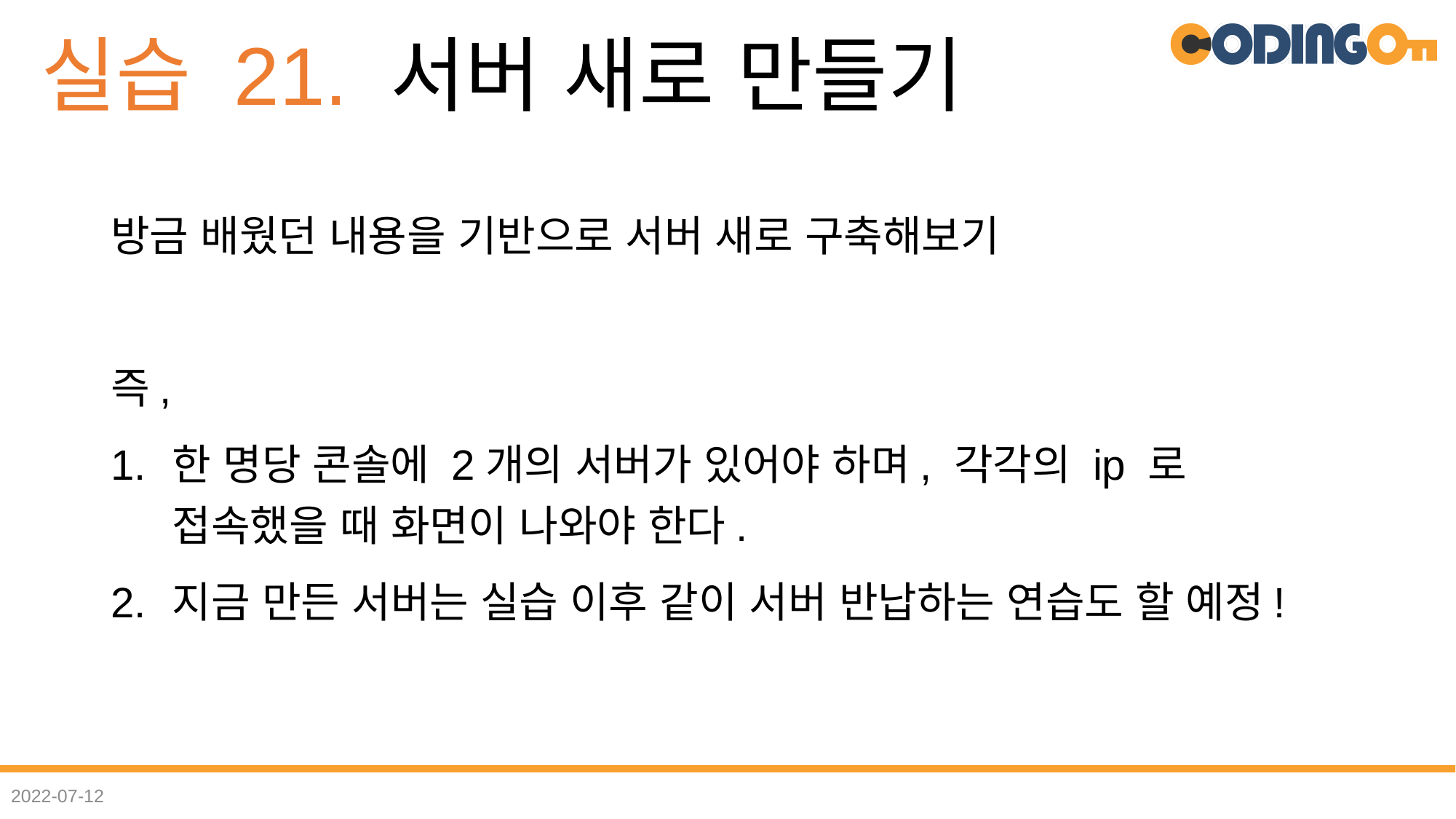

# 실습 21. 서버 새로 만들기
방금 배웠던 내용을 기반으로 서버 새로 구축해보기

즉,
한 명당 콘솔에 2개의 서버가 있어야 하며, 각각의 ip 로 접속했을 때 화면이 나와야 한다.
지금 만든 서버는 실습 이후 같이 서버 반납하는 연습도 할 예정!
2022-07-12